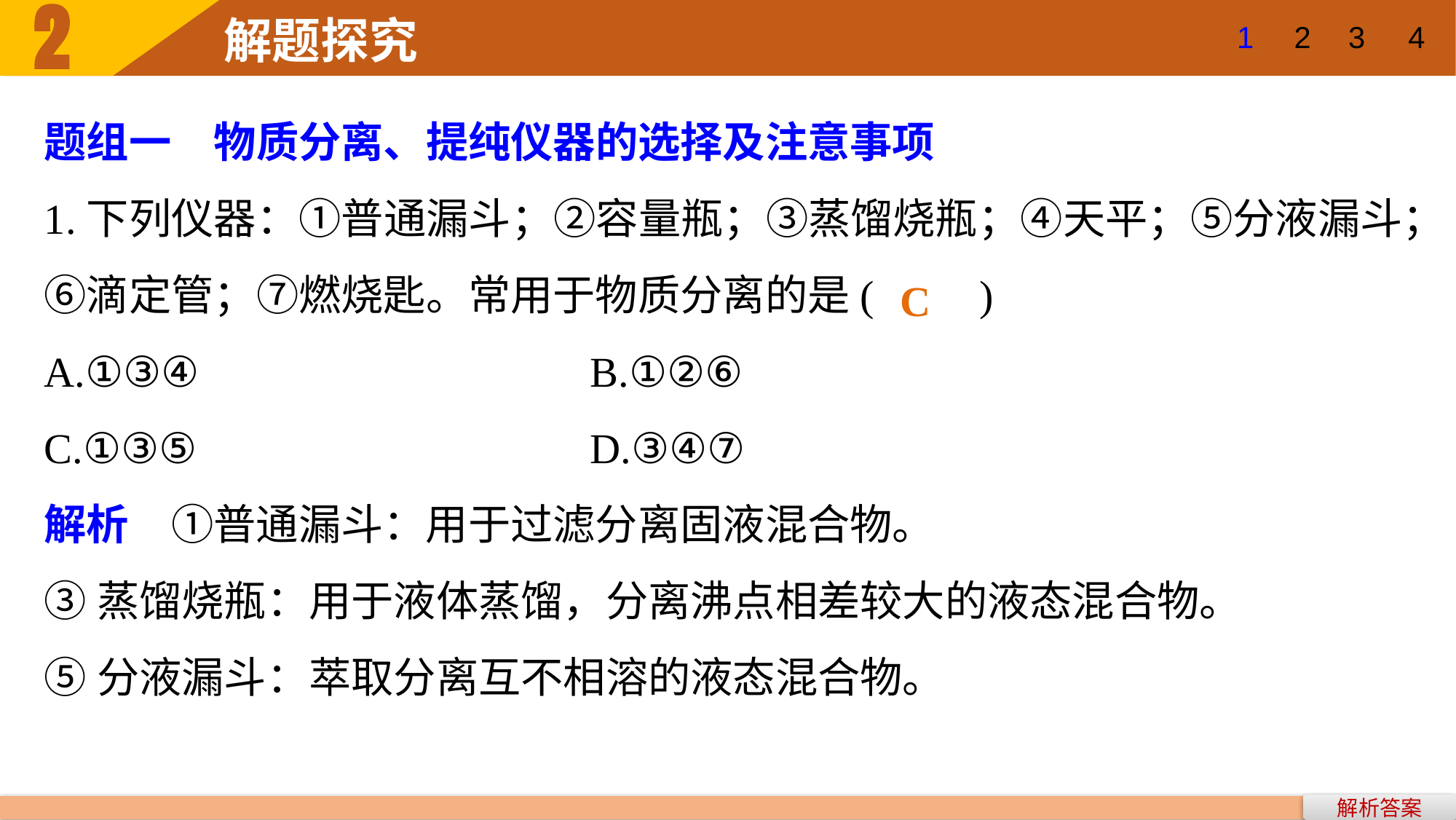

1
2
3
4
题组一　物质分离、提纯仪器的选择及注意事项
1.下列仪器：①普通漏斗；②容量瓶；③蒸馏烧瓶；④天平；⑤分液漏斗；⑥滴定管；⑦燃烧匙。常用于物质分离的是(　　)
A.①③④  				B.①②⑥
C.①③⑤  				D.③④⑦
解析　①普通漏斗：用于过滤分离固液混合物。
③蒸馏烧瓶：用于液体蒸馏，分离沸点相差较大的液态混合物。
⑤分液漏斗：萃取分离互不相溶的液态混合物。
C
解析答案